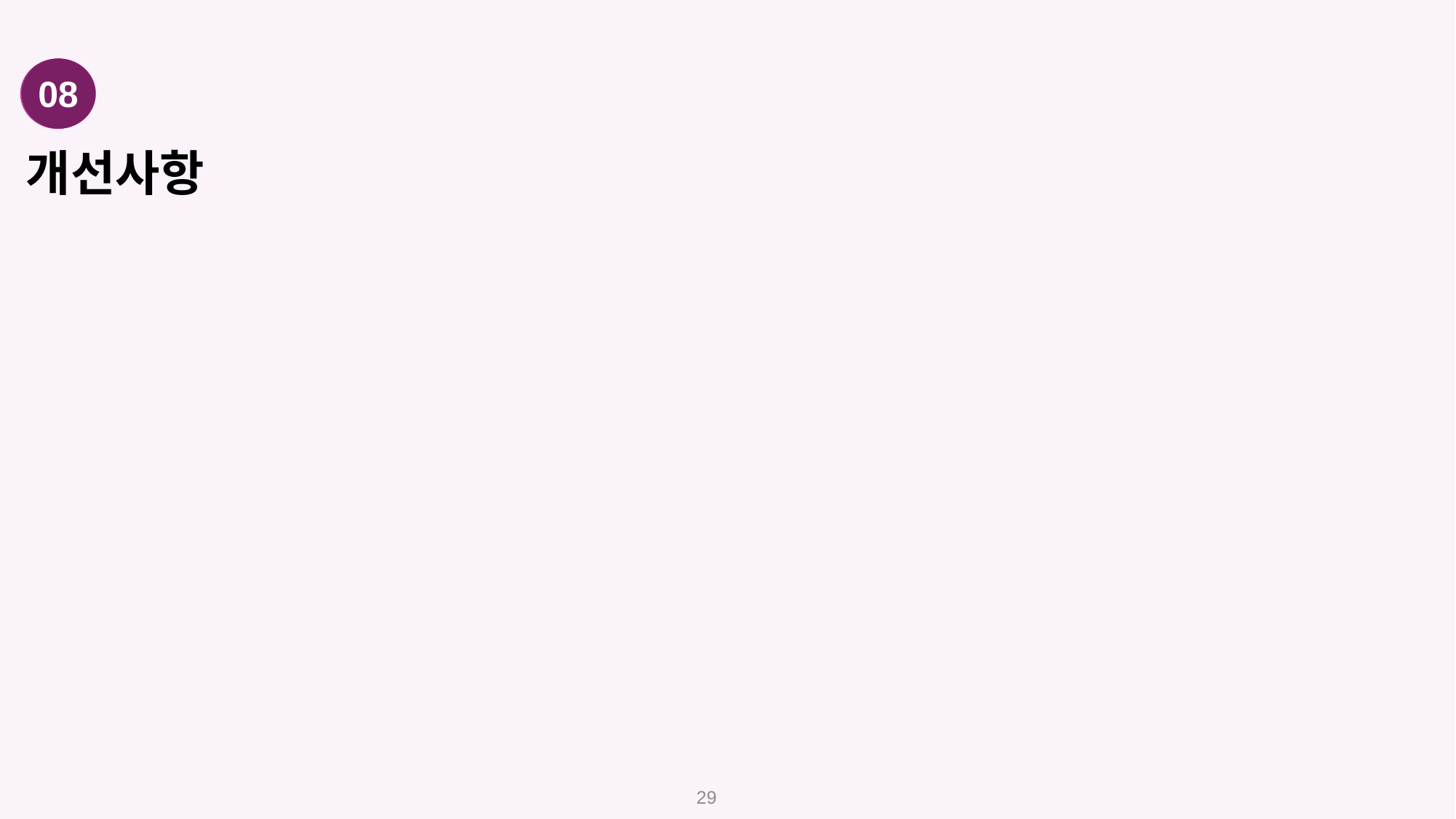

# 개선사항

08

07

05

06

03
29